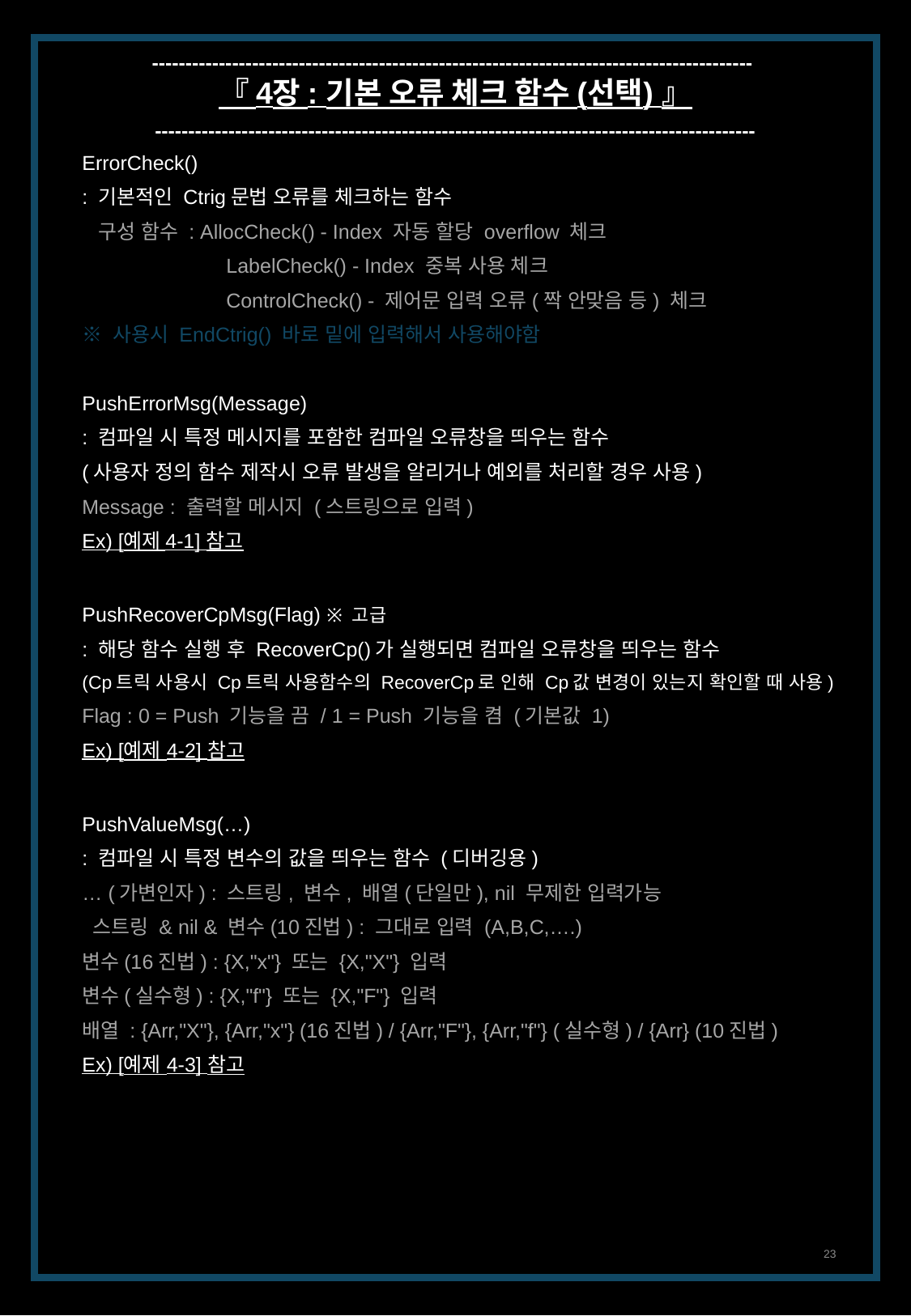

------------------------------------------------------------------------------------------
『 4장 : 기본 오류 체크 함수 (선택) 』
------------------------------------------------------------------------------------------
ErrorCheck()
: 기본적인 Ctrig문법 오류를 체크하는 함수
  구성 함수 : AllocCheck() - Index 자동 할당 overflow 체크
	    LabelCheck() - Index 중복 사용 체크
	    ControlCheck() - 제어문 입력 오류(짝 안맞음 등) 체크
※ 사용시 EndCtrig() 바로 밑에 입력해서 사용해야함

PushErrorMsg(Message)
: 컴파일 시 특정 메시지를 포함한 컴파일 오류창을 띄우는 함수
(사용자 정의 함수 제작시 오류 발생을 알리거나 예외를 처리할 경우 사용)
Message : 출력할 메시지 (스트링으로 입력)
Ex) [예제 4-1] 참고

PushRecoverCpMsg(Flag) ※ 고급
: 해당 함수 실행 후 RecoverCp()가 실행되면 컴파일 오류창을 띄우는 함수
(Cp트릭 사용시 Cp트릭 사용함수의 RecoverCp로 인해 Cp값 변경이 있는지 확인할 때 사용)
Flag : 0 = Push 기능을 끔 / 1 = Push 기능을 켬 (기본값 1)
Ex) [예제 4-2] 참고

PushValueMsg(…)
: 컴파일 시 특정 변수의 값을 띄우는 함수 (디버깅용)
… (가변인자) : 스트링, 변수, 배열(단일만), nil 무제한 입력가능
 스트링 & nil & 변수(10진법) : 그대로 입력 (A,B,C,….)
변수(16진법) : {X,"x"} 또는 {X,"X"} 입력
변수(실수형) : {X,"f"} 또는 {X,"F"} 입력
배열 : {Arr,"X"}, {Arr,"x"} (16진법) / {Arr,"F"}, {Arr,"f"} (실수형) / {Arr} (10진법)
Ex) [예제 4-3] 참고
23